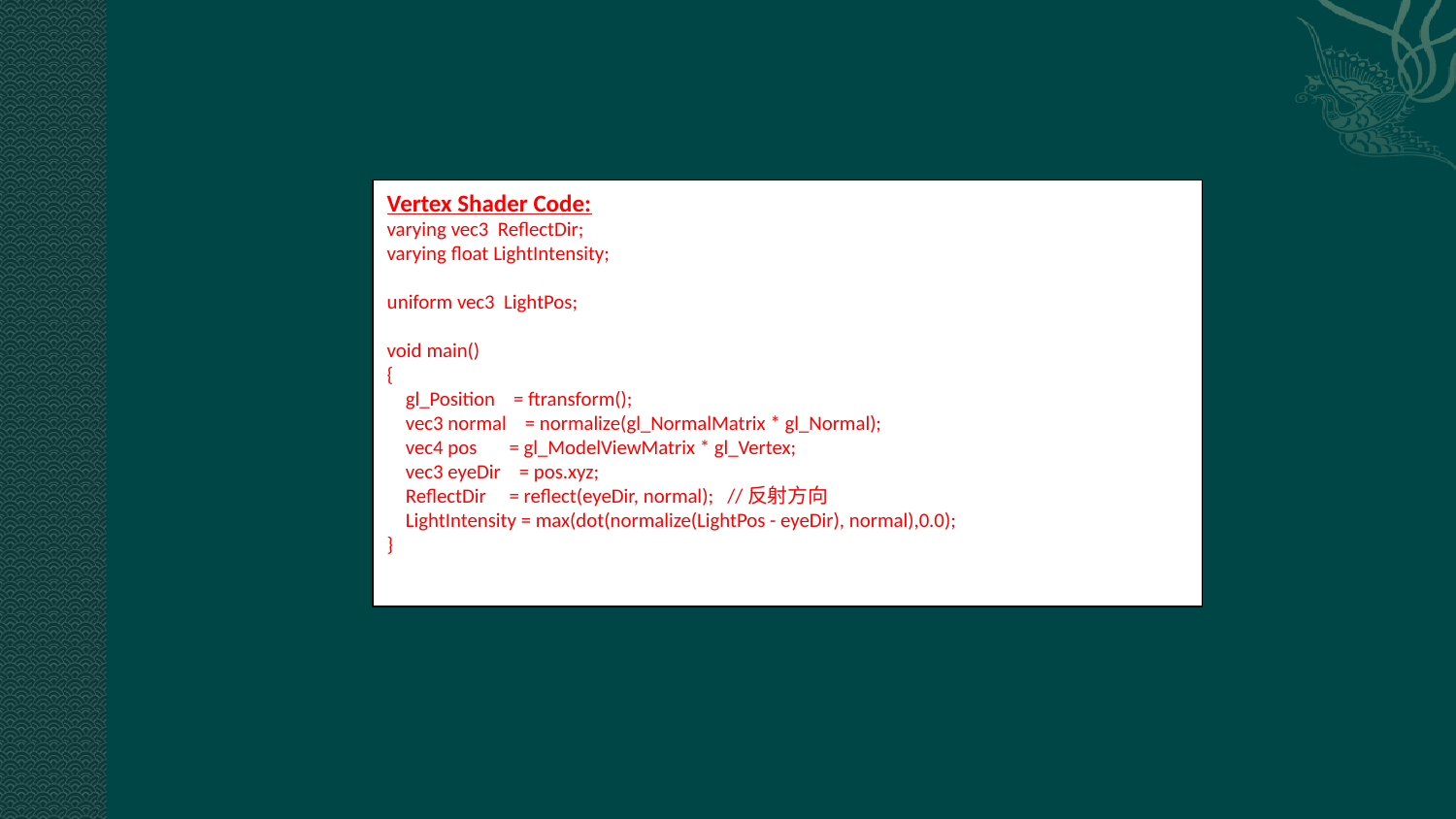

#
Vertex Shader Code:
varying vec3  ReflectDir;
varying float LightIntensity;

uniform vec3  LightPos;

void main()
{
    gl_Position    = ftransform();
    vec3 normal    = normalize(gl_NormalMatrix * gl_Normal);
    vec4 pos       = gl_ModelViewMatrix * gl_Vertex;
    vec3 eyeDir    = pos.xyz;
    ReflectDir     = reflect(eyeDir, normal);   //反射方向
    LightIntensity = max(dot(normalize(LightPos - eyeDir), normal),0.0);
}